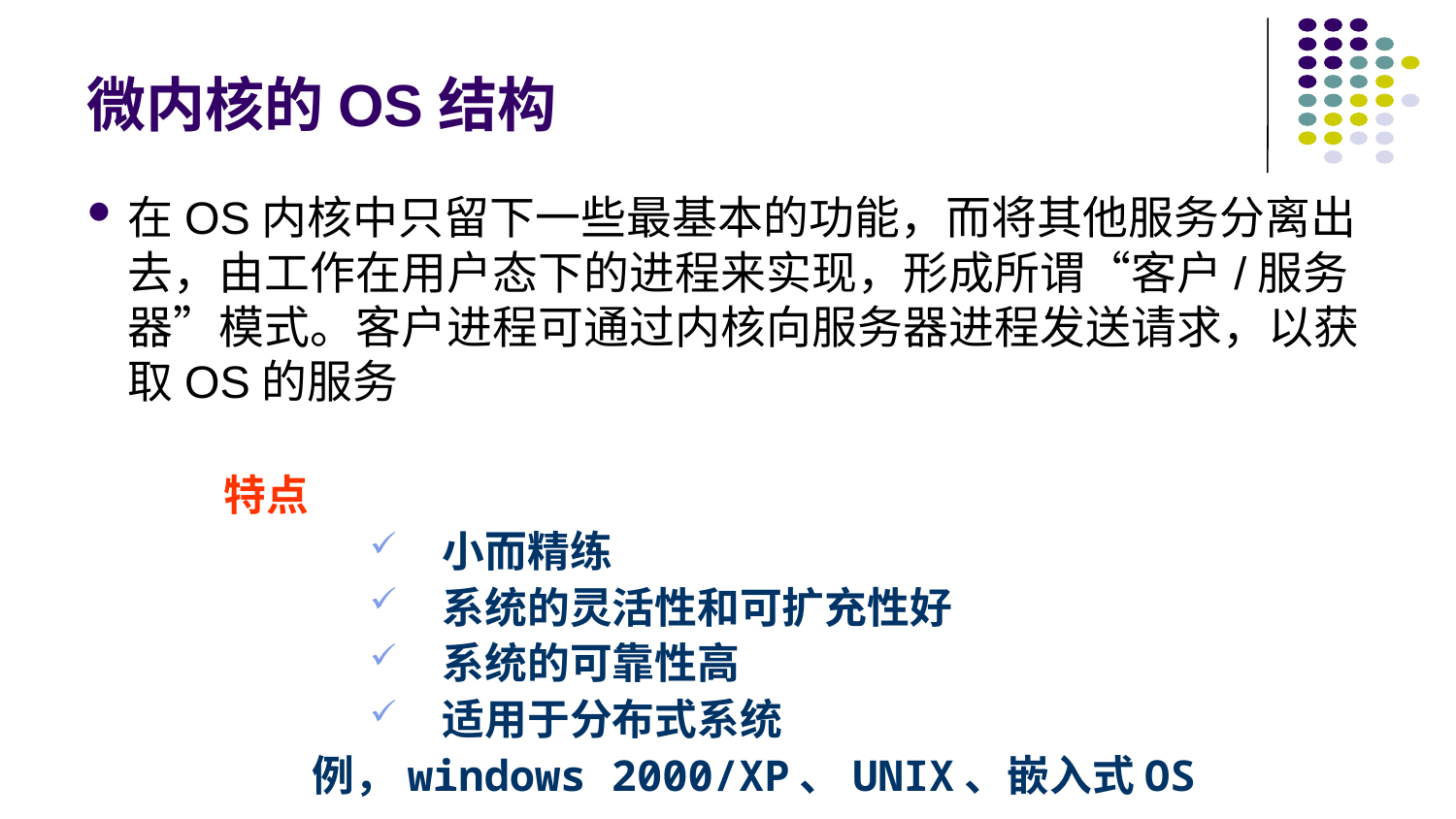

# 微内核的OS结构
在OS内核中只留下一些最基本的功能，而将其他服务分离出去，由工作在用户态下的进程来实现，形成所谓“客户/服务器”模式。客户进程可通过内核向服务器进程发送请求，以获取OS的服务
特点
小而精练
系统的灵活性和可扩充性好
系统的可靠性高
适用于分布式系统
例，windows 2000/XP、UNIX、嵌入式OS

95